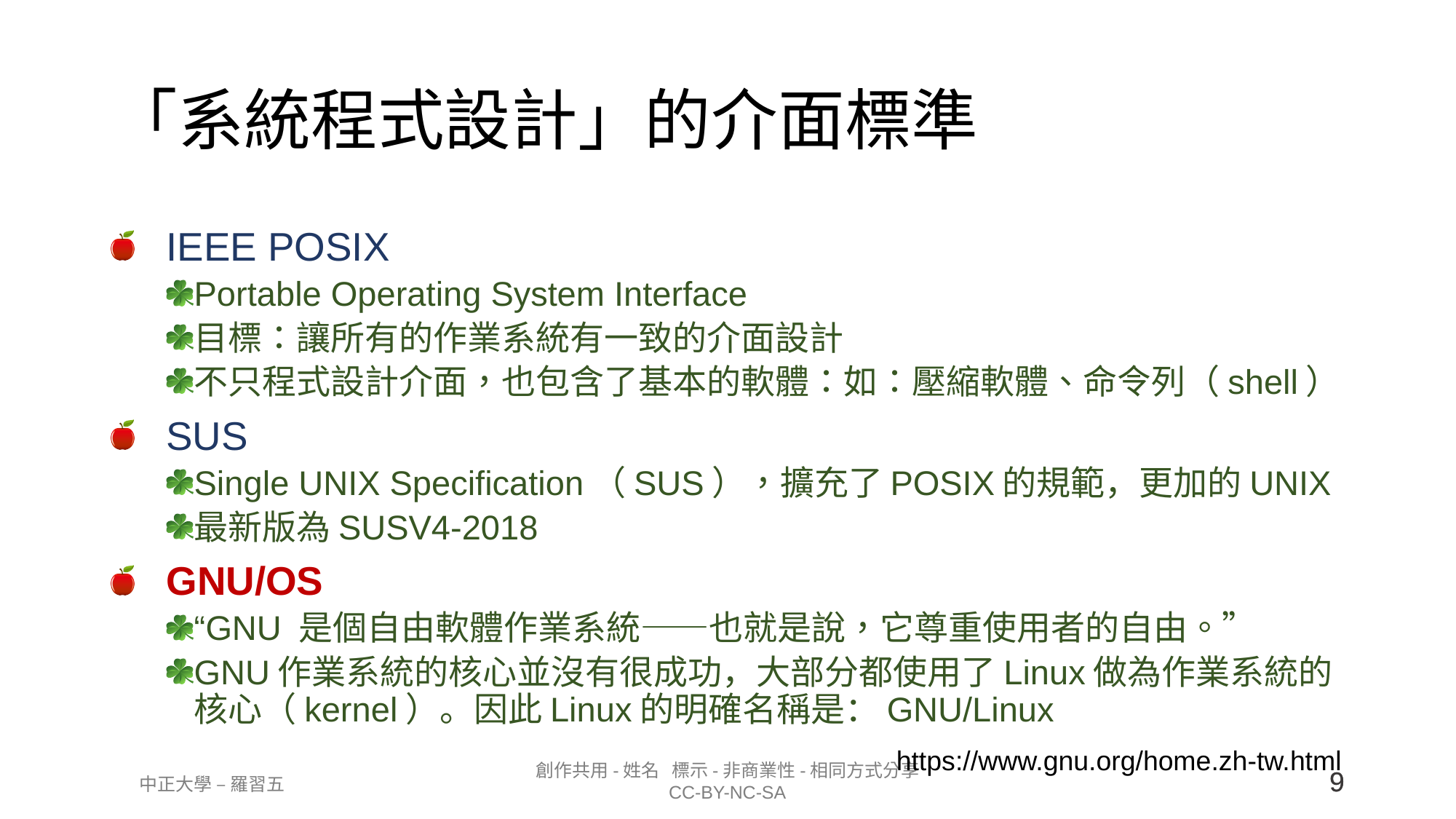

# 「系統程式設計」的介面標準
IEEE POSIX
Portable Operating System Interface
目標：讓所有的作業系統有一致的介面設計
不只程式設計介面，也包含了基本的軟體：如：壓縮軟體、命令列（shell）
SUS
Single UNIX Specification（SUS），擴充了POSIX的規範，更加的UNIX
最新版為SUSV4-2018
GNU/OS
“GNU 是個自由軟體作業系統——也就是說，它尊重使用者的自由。”
GNU作業系統的核心並沒有很成功，大部分都使用了Linux做為作業系統的核心（kernel）。因此Linux的明確名稱是：GNU/Linux
https://www.gnu.org/home.zh-tw.html